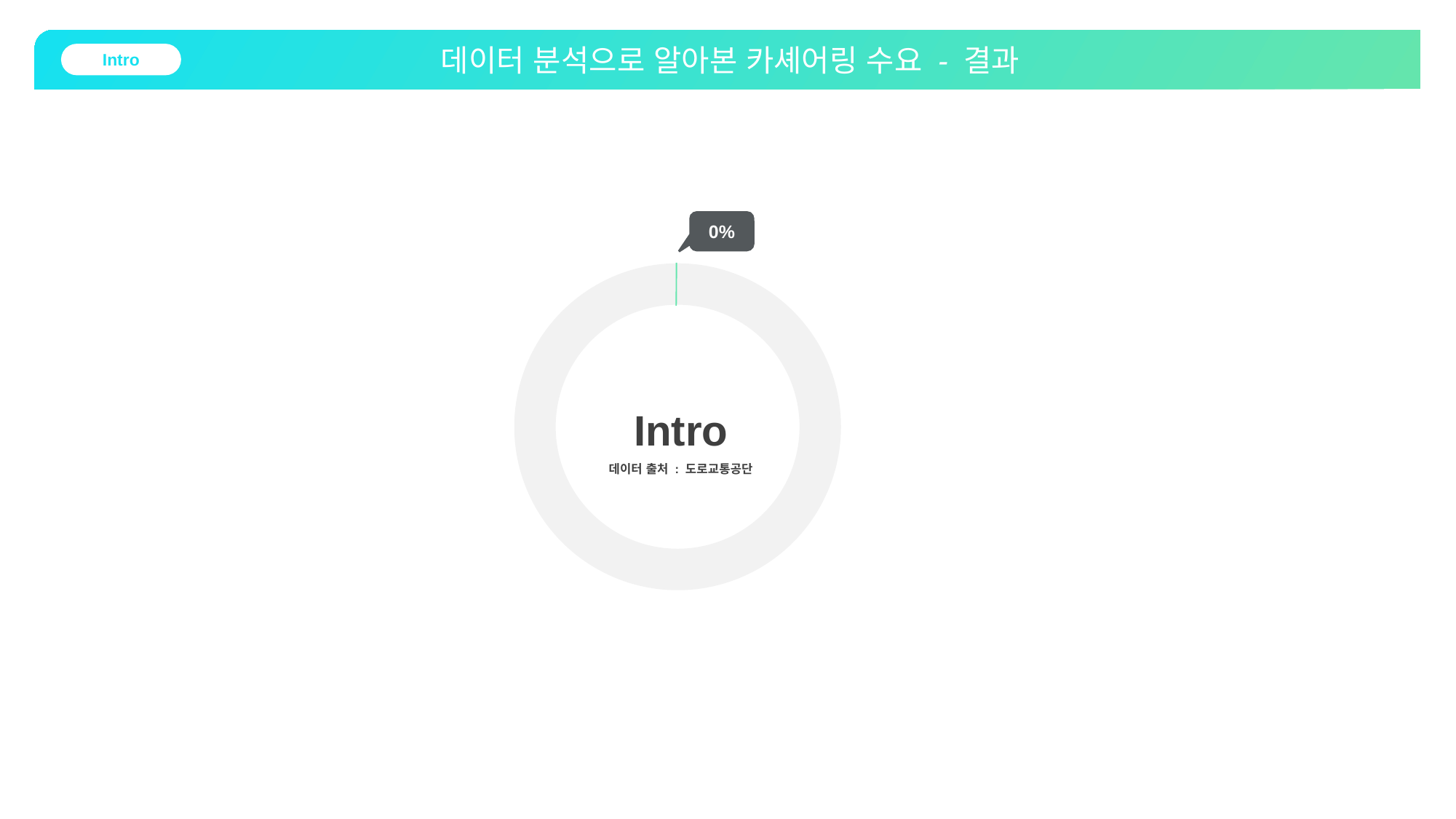

데이터 분석으로 알아본 카셰어링 수요 - 결과
Intro
0%

Intro
데이터 출처 : 도로교통공단